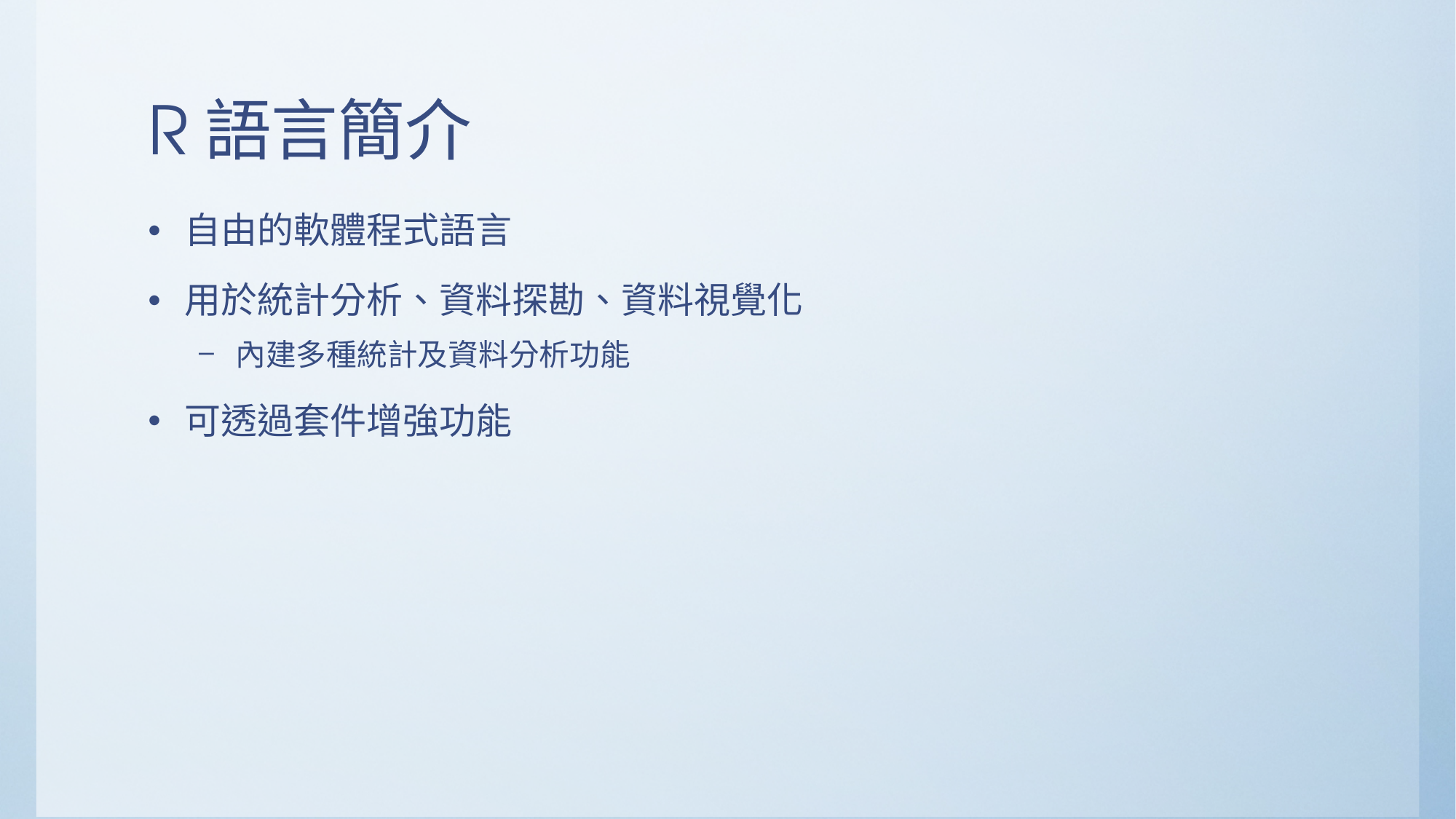

# R語言簡介
自由的軟體程式語言
用於統計分析、資料探勘、資料視覺化
內建多種統計及資料分析功能
可透過套件增強功能